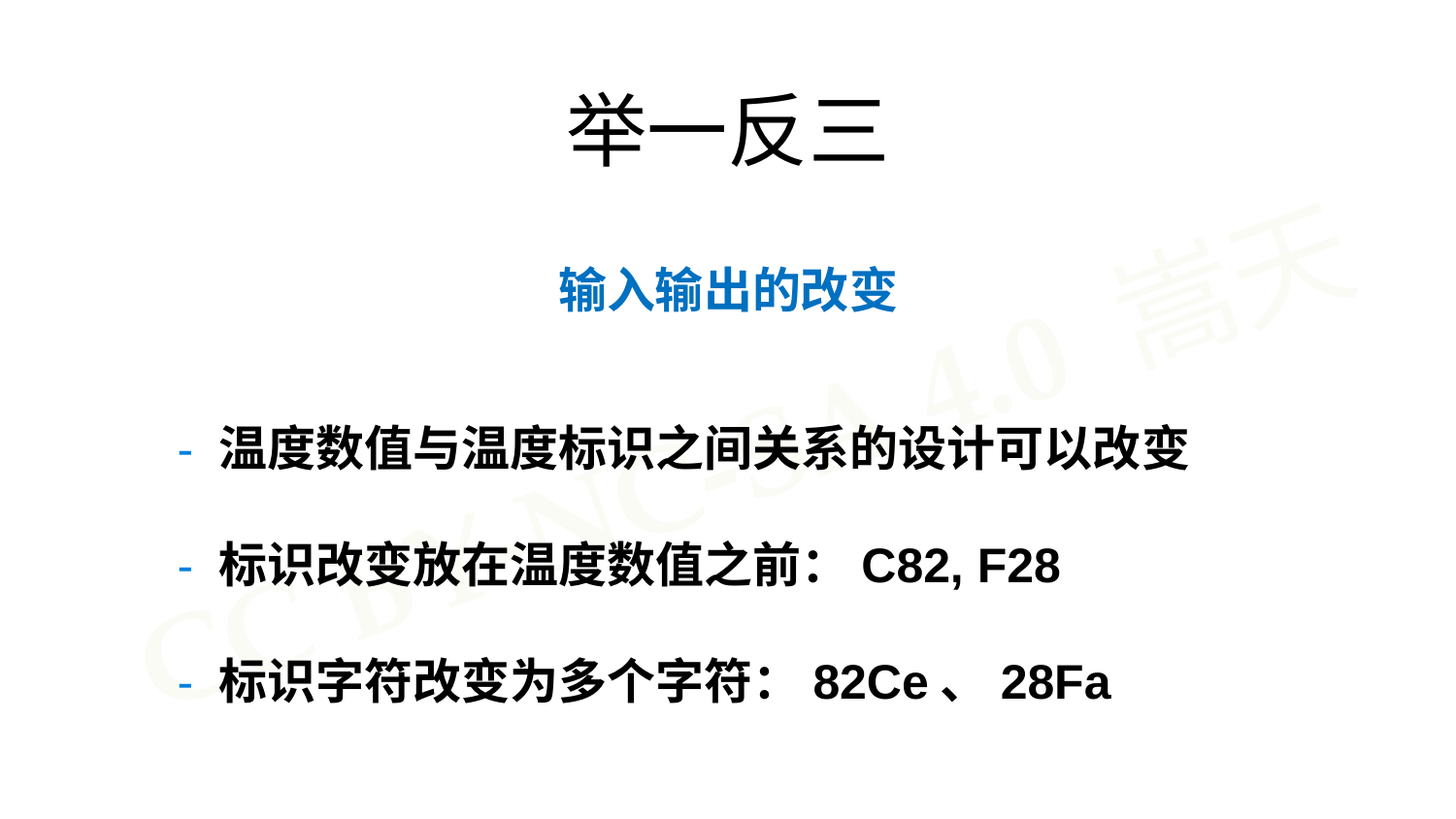

举一反三
输入输出的改变
            - 温度数值与温度标识之间关系的设计可以改变
            - 标识改变放在温度数值之前：C82, F28
            - 标识字符改变为多个字符：82Ce、28Fa